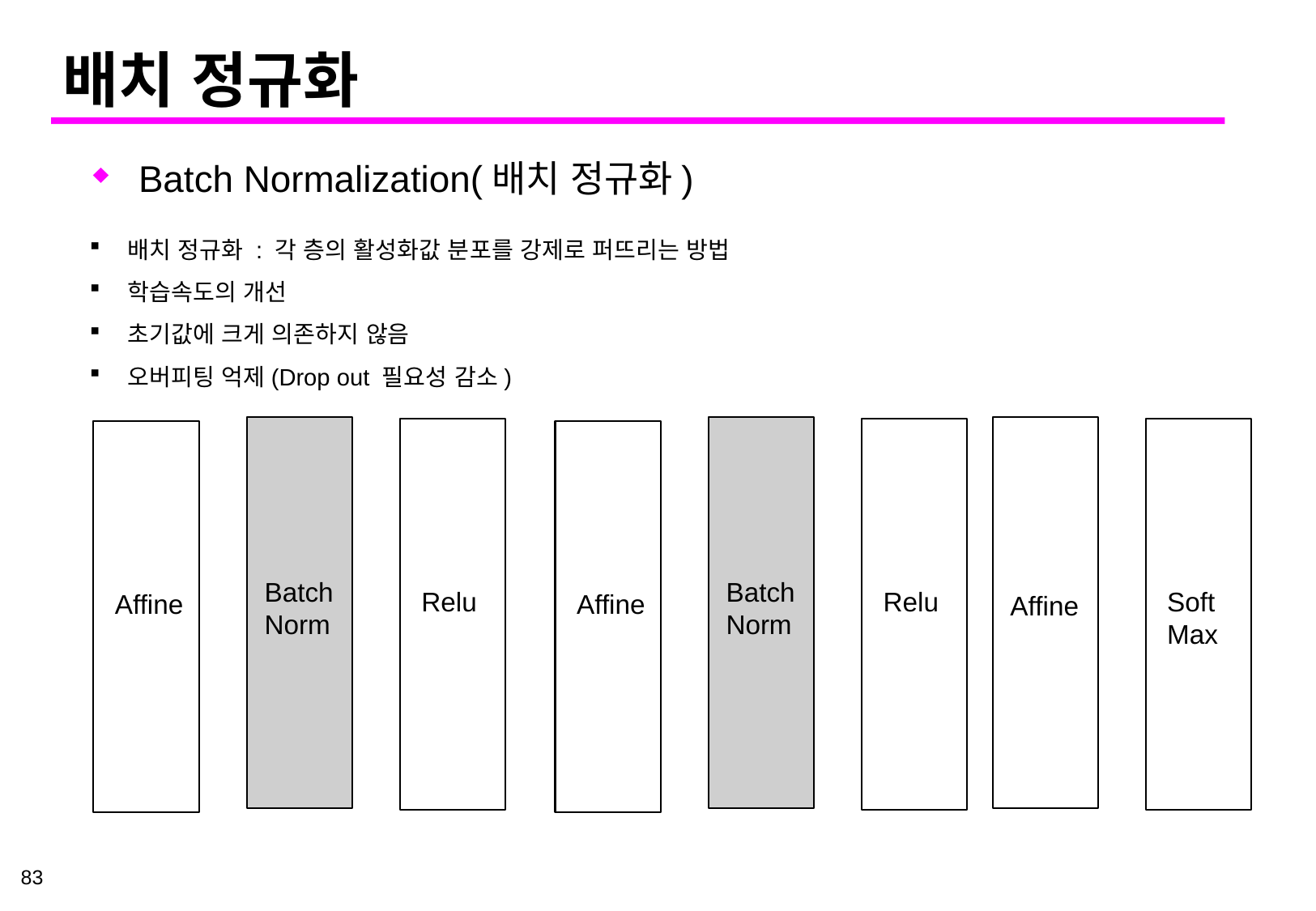

# 배치 정규화
Batch Normalization(배치 정규화)
배치 정규화 : 각 층의 활성화값 분포를 강제로 퍼뜨리는 방법
학습속도의 개선
초기값에 크게 의존하지 않음
오버피팅 억제(Drop out 필요성 감소)

Batch
Norm
Batch
Norm
Relu
Relu
Soft
Max
Affine
Affine
Affine
83